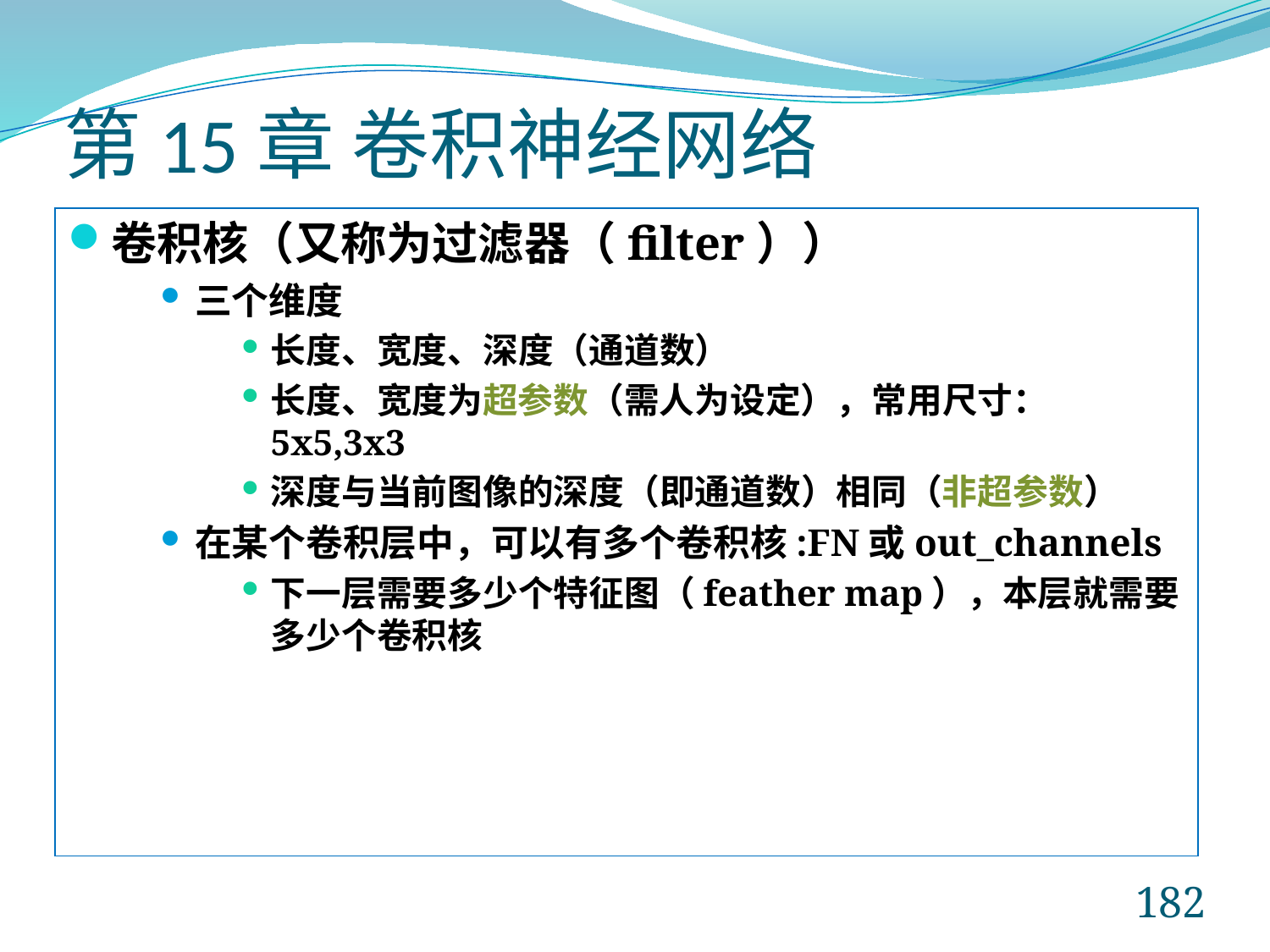

# 第15章 卷积神经网络
卷积核（又称为过滤器（filter））
三个维度
长度、宽度、深度（通道数）
长度、宽度为超参数（需人为设定），常用尺寸：5x5,3x3
深度与当前图像的深度（即通道数）相同（非超参数）
在某个卷积层中，可以有多个卷积核:FN或out_channels
下一层需要多少个特征图（feather map），本层就需要多少个卷积核

182